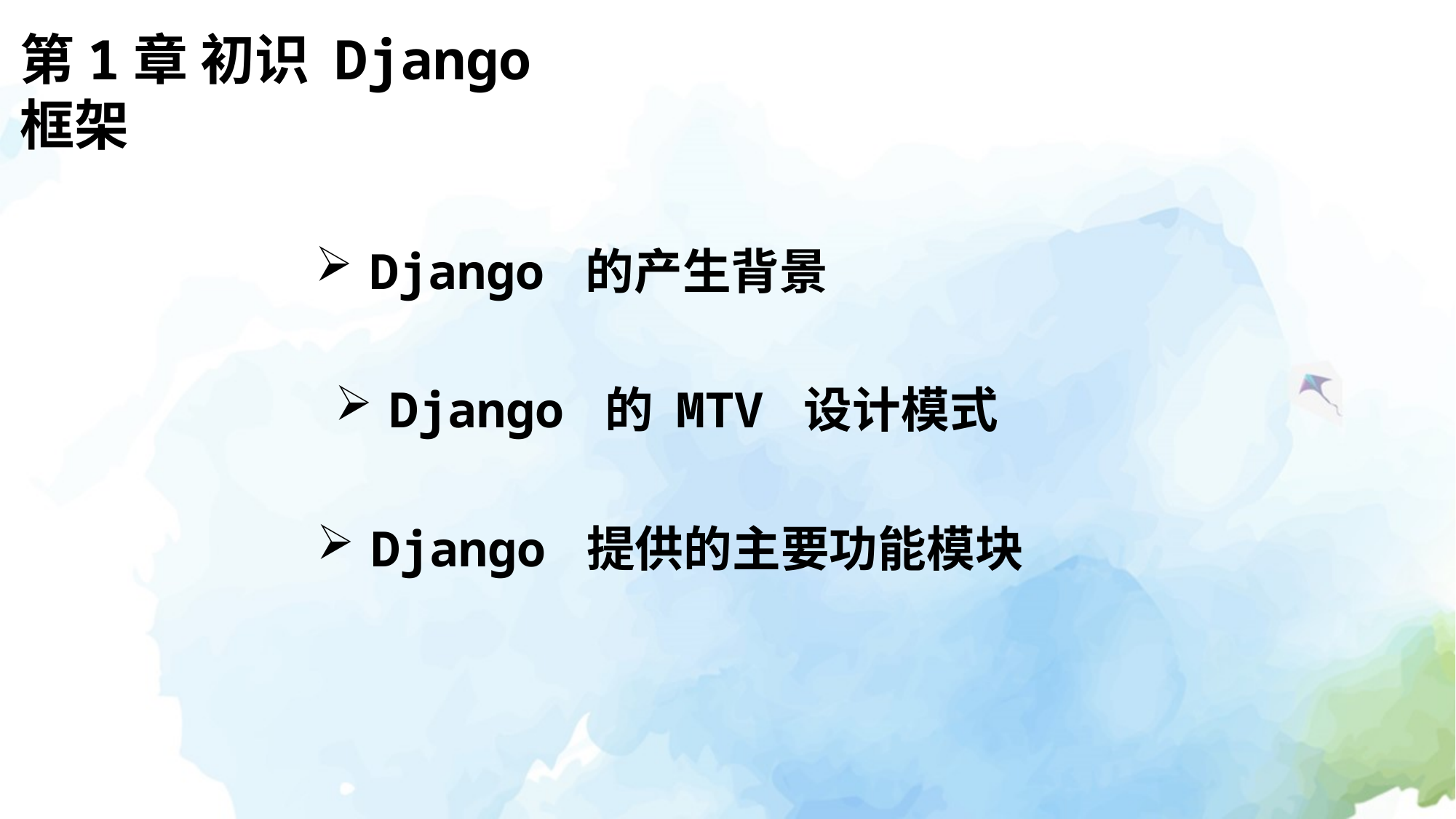

第1章 初识 Django 框架
Django 的产生背景
Django 的 MTV 设计模式
Django 提供的主要功能模块